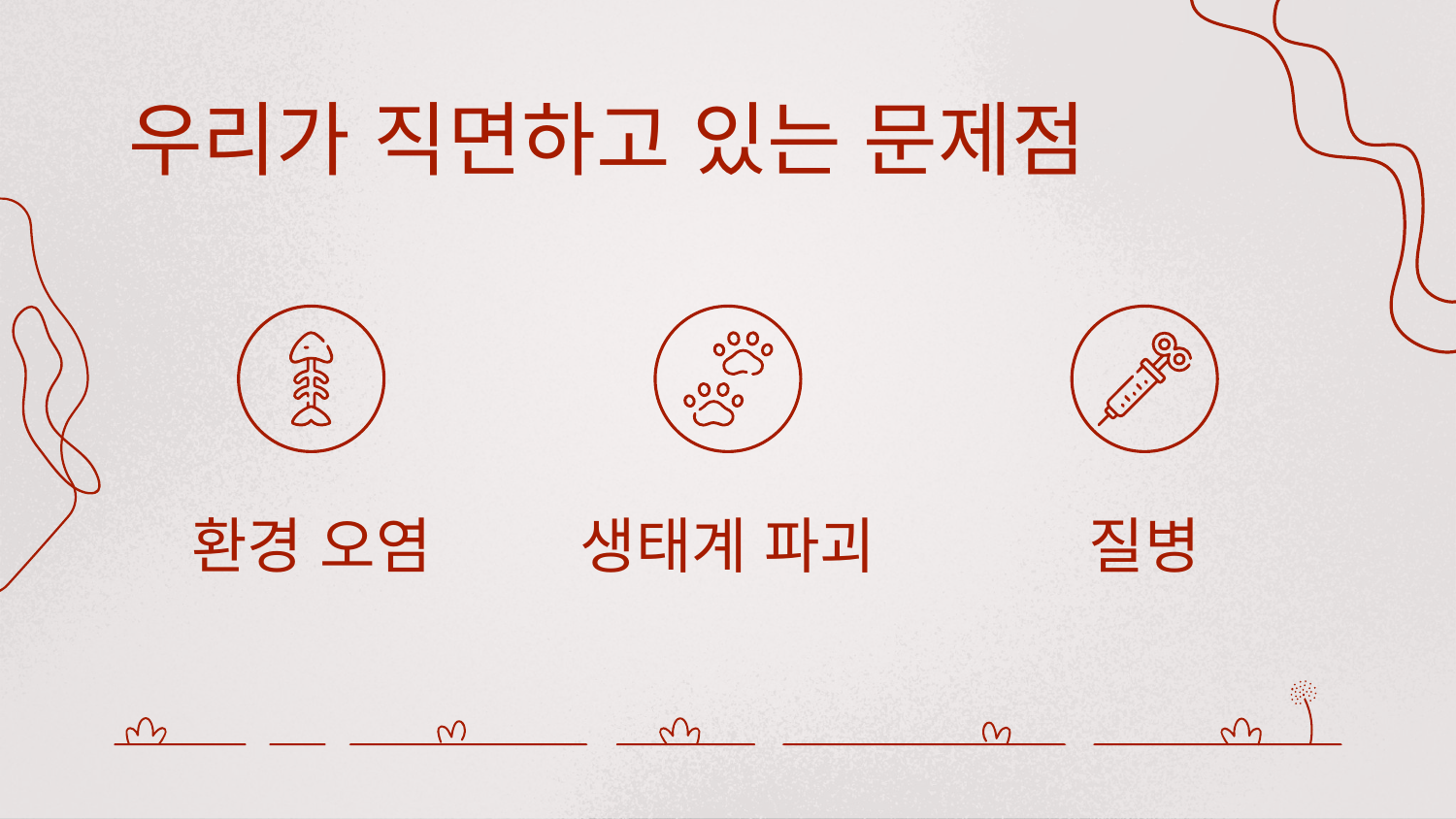

# 우리가 직면하고 있는 문제점

환경 오염
생태계 파괴
질병